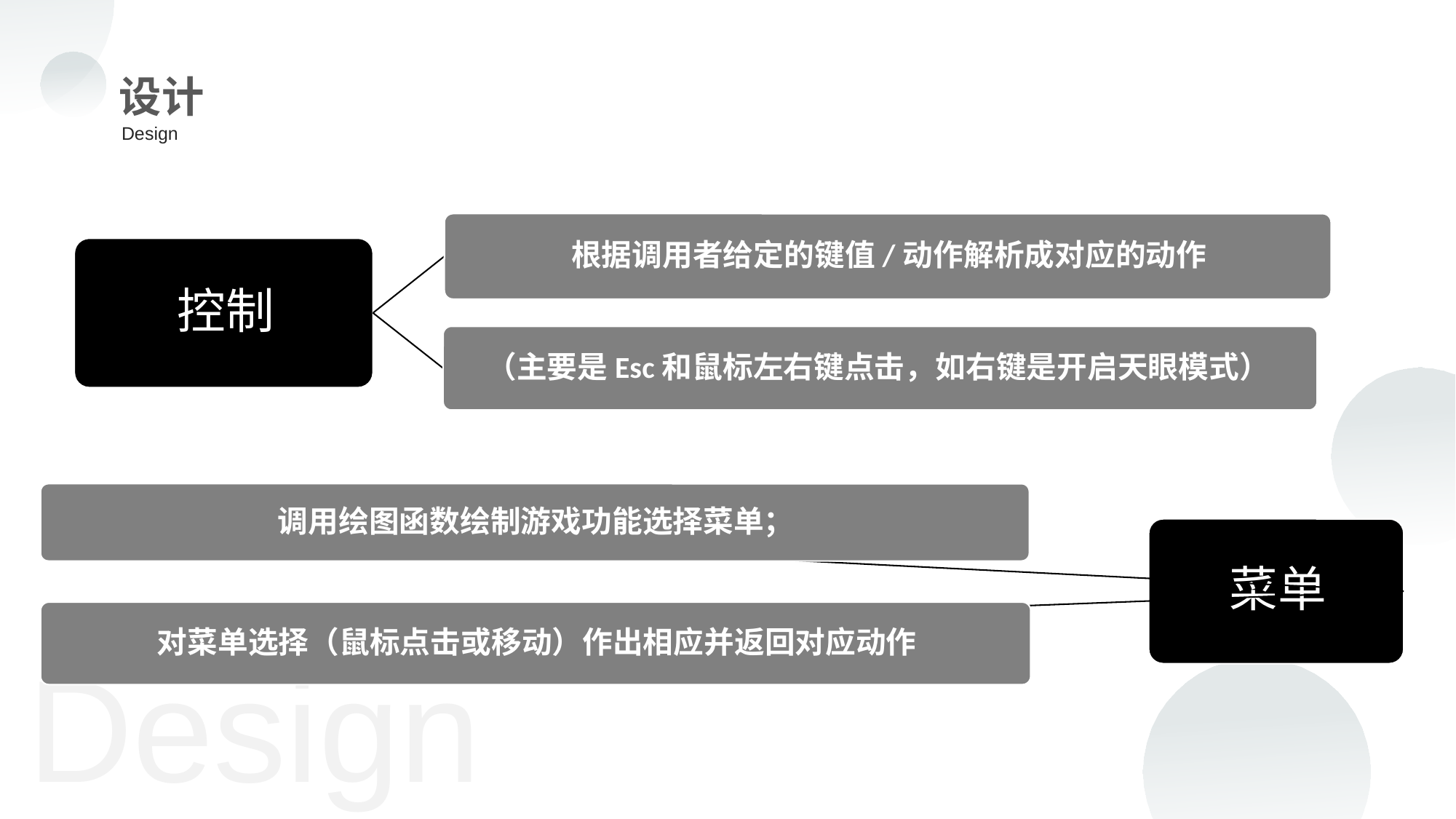

设计
Design
控制

根据调用者给定的键值/动作解析成对应的动作

（主要是Esc和鼠标左右键点击，如右键是开启天眼模式）

菜单

调用绘图函数绘制游戏功能选择菜单；

对菜单选择（鼠标点击或移动）作出相应并返回对应动作
Design